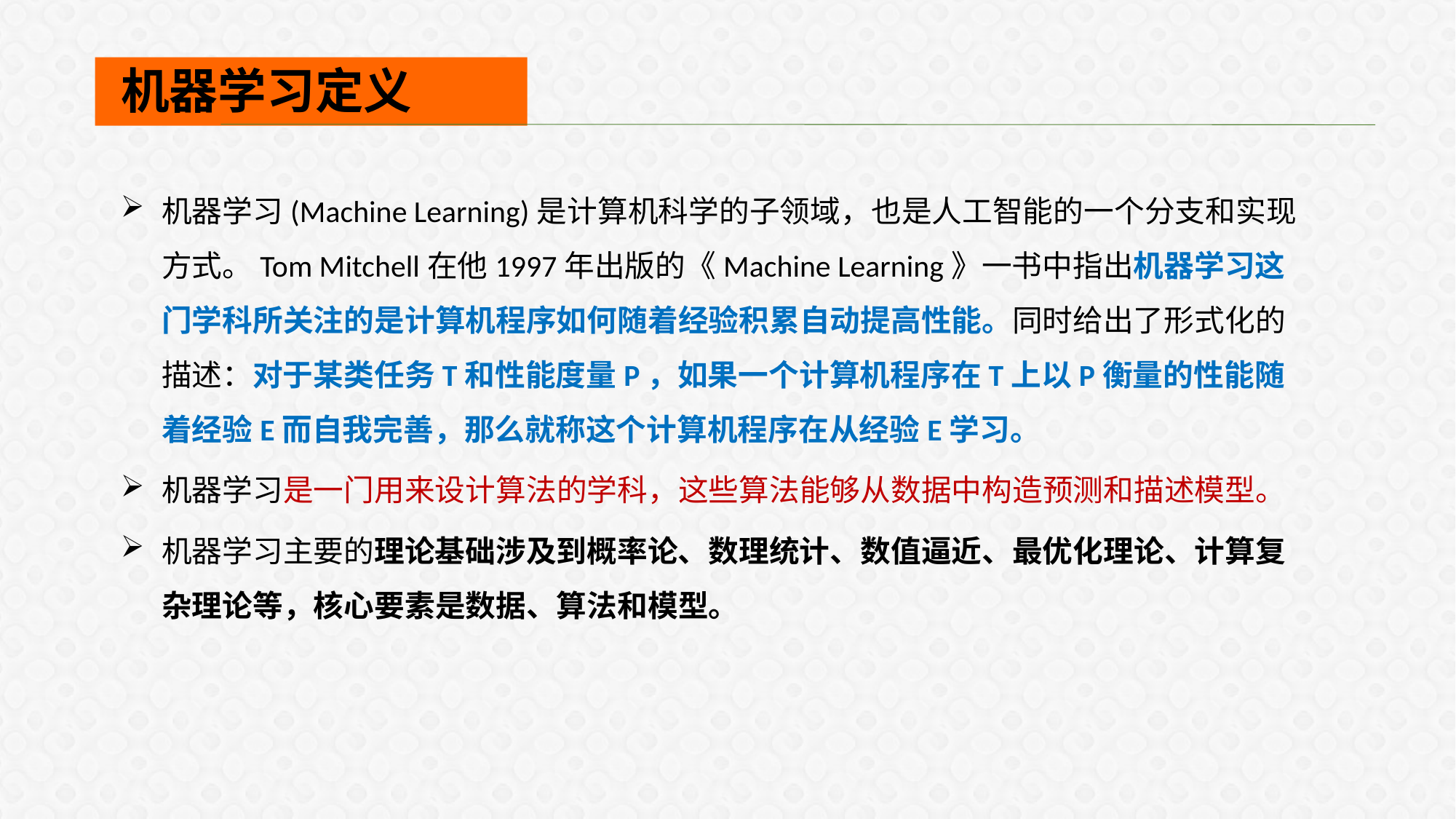

机器学习定义

机器学习(Machine Learning)是计算机科学的子领域，也是人工智能的一个分支和实现方式。Tom Mitchell在他1997年出版的《Machine Learning》一书中指出机器学习这门学科所关注的是计算机程序如何随着经验积累自动提高性能。同时给出了形式化的描述：对于某类任务T和性能度量P，如果一个计算机程序在T上以P衡量的性能随着经验E而自我完善，那么就称这个计算机程序在从经验E学习。
机器学习是一门用来设计算法的学科，这些算法能够从数据中构造预测和描述模型。
机器学习主要的理论基础涉及到概率论、数理统计、数值逼近、最优化理论、计算复杂理论等，核心要素是数据、算法和模型。